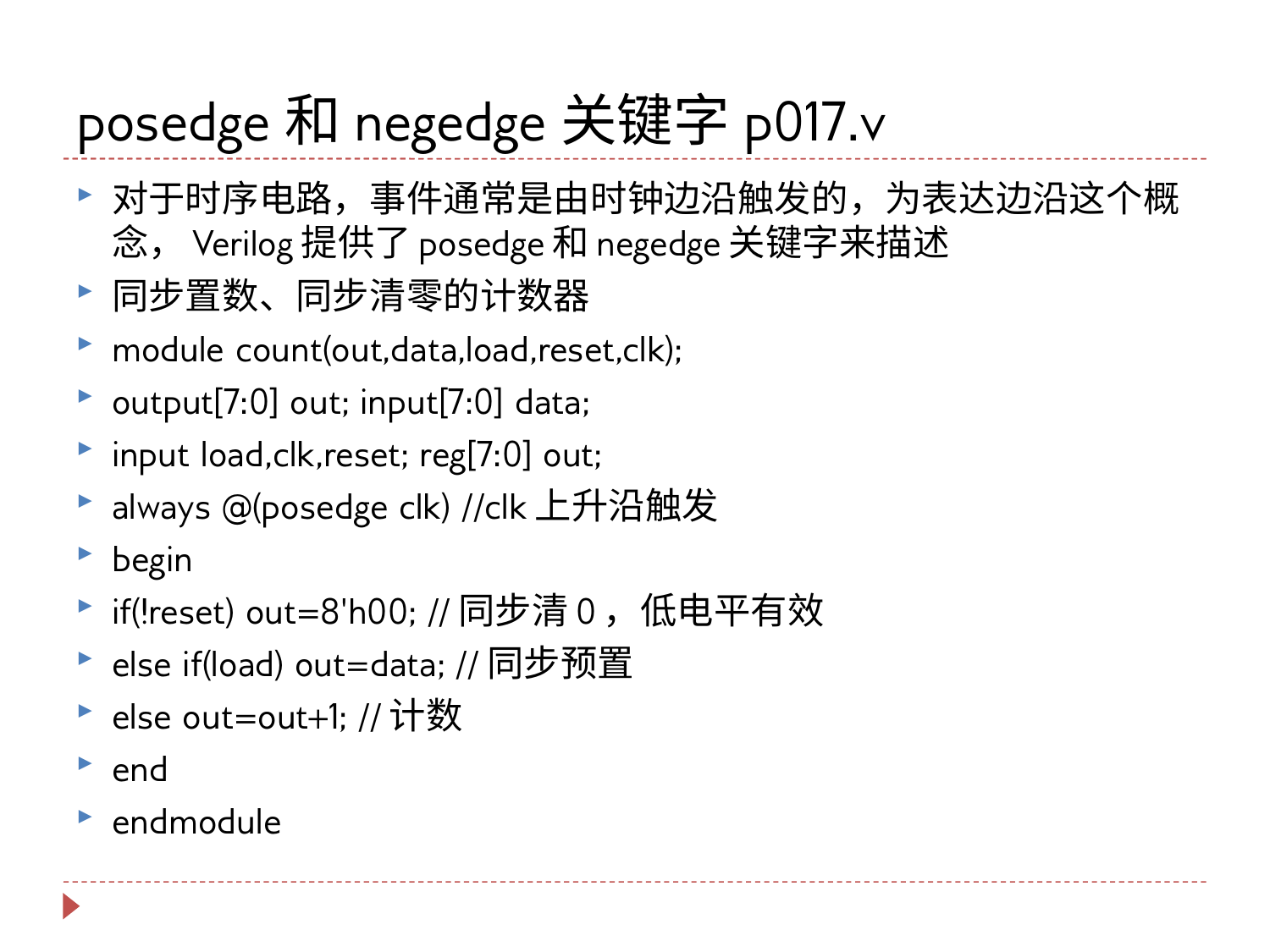

# posedge和negedge关键字p017.v
对于时序电路，事件通常是由时钟边沿触发的，为表达边沿这个概念，Verilog提供了posedge和negedge关键字来描述
同步置数、同步清零的计数器
module count(out,data,load,reset,clk);
output[7:0] out; input[7:0] data;
input load,clk,reset; reg[7:0] out;
always @(posedge clk) //clk上升沿触发
begin
if(!reset) out=8'h00; //同步清0，低电平有效
else if(load) out=data; //同步预置
else out=out+1; //计数
end
endmodule